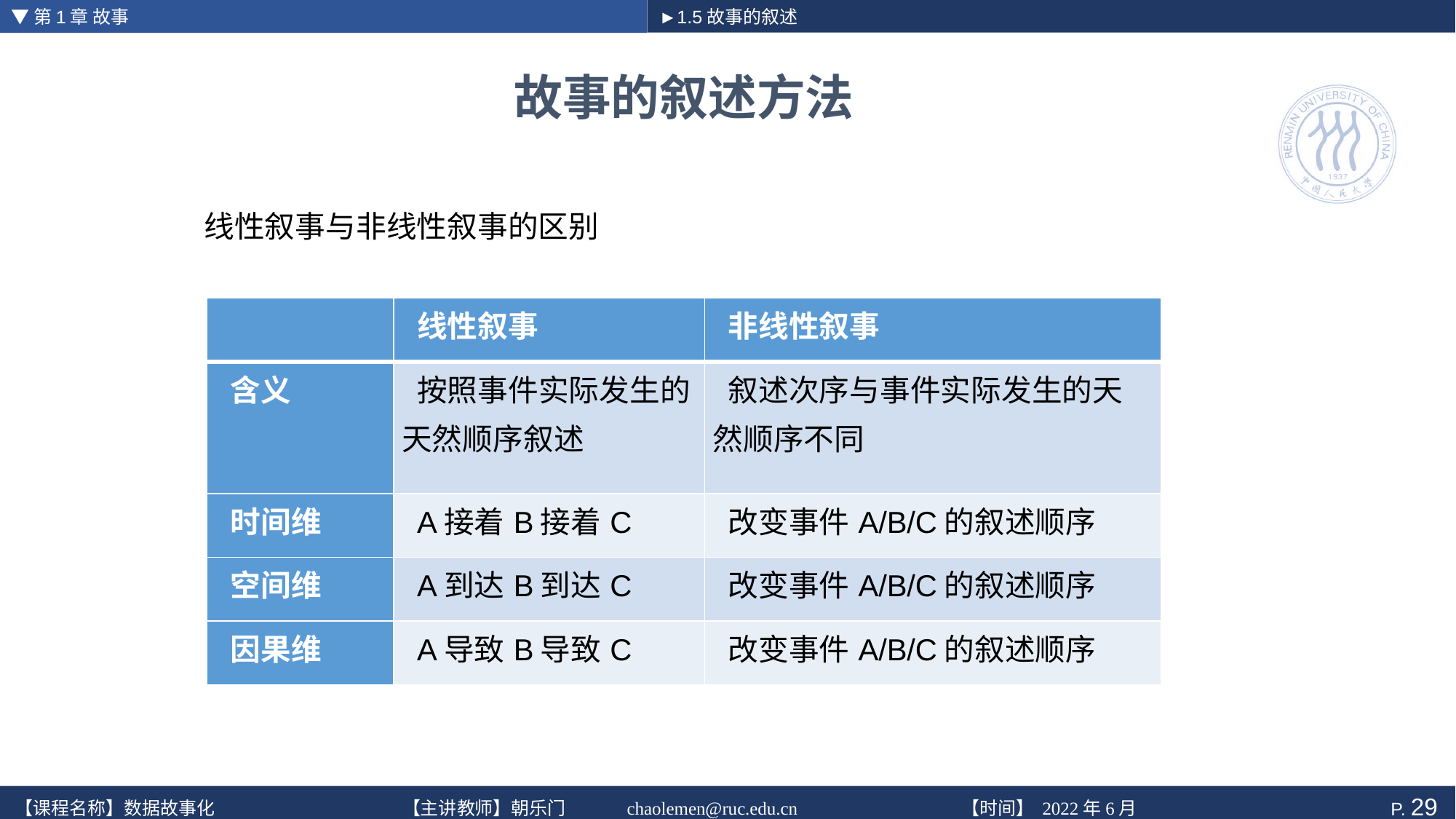

▼第1章 故事
►1.5故事的叙述
# 故事的叙述方法
线性叙事与非线性叙事的区别
|  | 线性叙事 | 非线性叙事 |
| --- | --- | --- |
| 含义 | 按照事件实际发生的天然顺序叙述 | 叙述次序与事件实际发生的天然顺序不同 |
| 时间维 | A接着B接着C | 改变事件A/B/C的叙述顺序 |
| 空间维 | A到达B到达C | 改变事件A/B/C的叙述顺序 |
| 因果维 | A导致B导致C | 改变事件A/B/C的叙述顺序 |